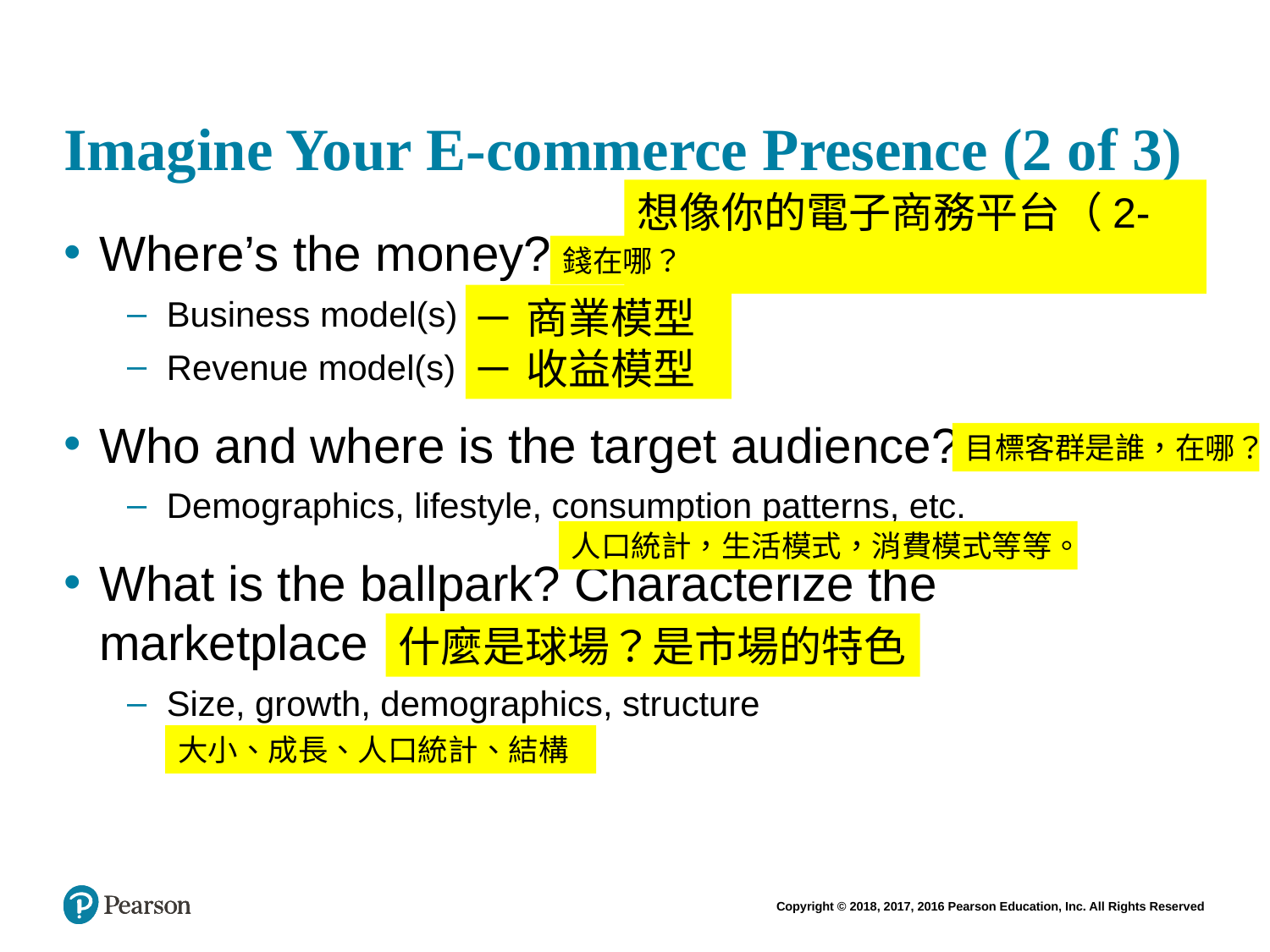

# Imagine Your E-commerce Presence (2 of 3)
想像你的電子商務平台（2-3）
Where’s the money?
Business model(s)
Revenue model(s)
Who and where is the target audience?
Demographics, lifestyle, consumption patterns, etc.
What is the ballpark? Characterize the marketplace
Size, growth, demographics, structure
錢在哪？
商業模型
收益模型
目標客群是誰，在哪？
人口統計，生活模式，消費模式等等。
什麼是球場？是市場的特色
大小、成長、人口統計、結構